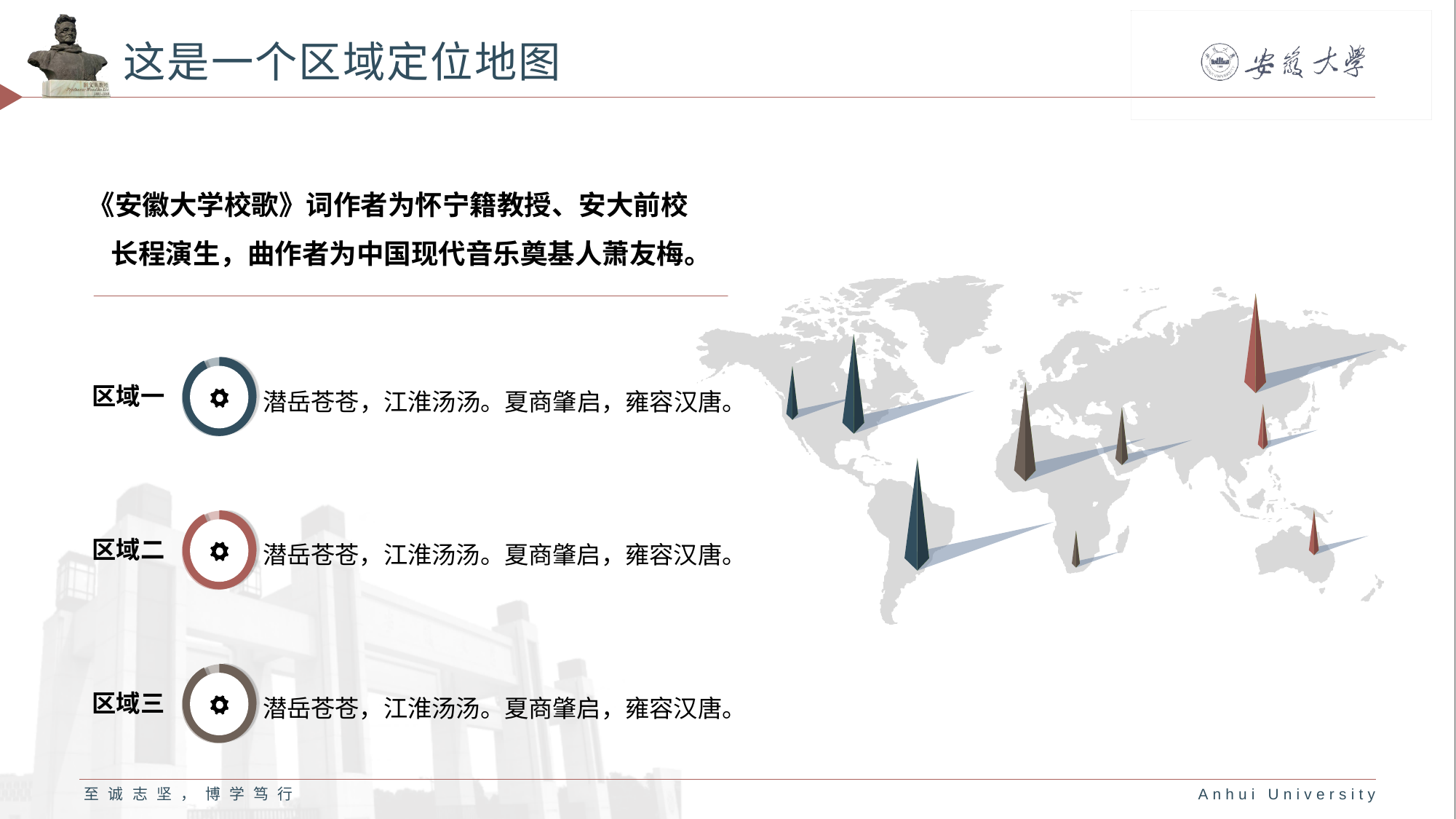

# 这是一个区域定位地图

《安徽大学校歌》词作者为怀宁籍教授、安大前校
  长程演生，曲作者为中国现代音乐奠基人萧友梅。

潜岳苍苍，江淮汤汤。夏商肇启，雍容汉唐。

区域一

潜岳苍苍，江淮汤汤。夏商肇启，雍容汉唐。
区域二

潜岳苍苍，江淮汤汤。夏商肇启，雍容汉唐。
区域三